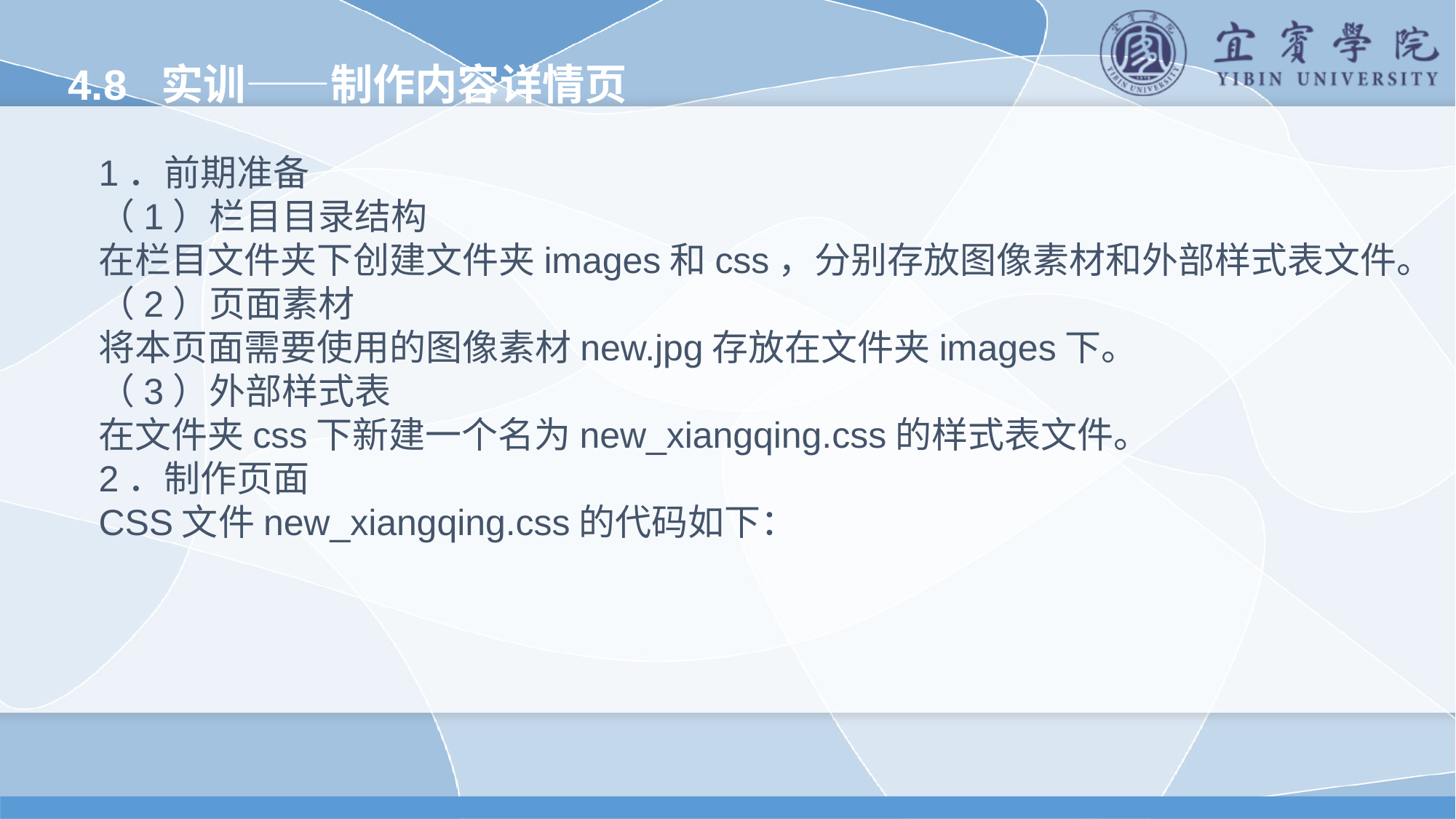

4.8  实训——制作内容详情页
1．前期准备
（1）栏目目录结构
在栏目文件夹下创建文件夹images和css，分别存放图像素材和外部样式表文件。
（2）页面素材
将本页面需要使用的图像素材new.jpg存放在文件夹images下。
（3）外部样式表
在文件夹css下新建一个名为new_xiangqing.css的样式表文件。
2．制作页面
CSS文件new_xiangqing.css的代码如下：